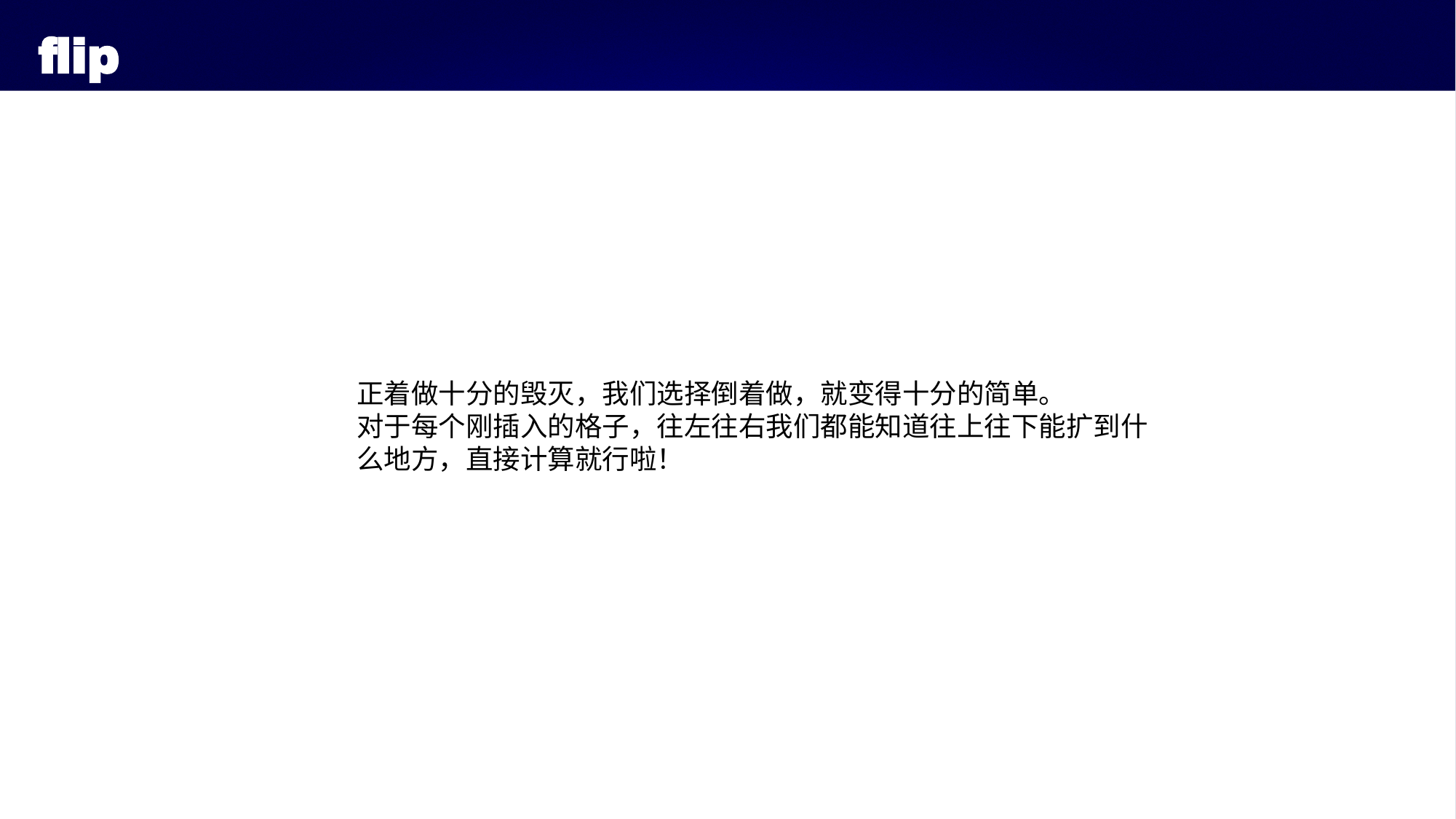

# flip
正着做十分的毁灭，我们选择倒着做，就变得十分的简单。
对于每个刚插入的格子，往左往右我们都能知道往上往下能扩到什么地方，直接计算就行啦！